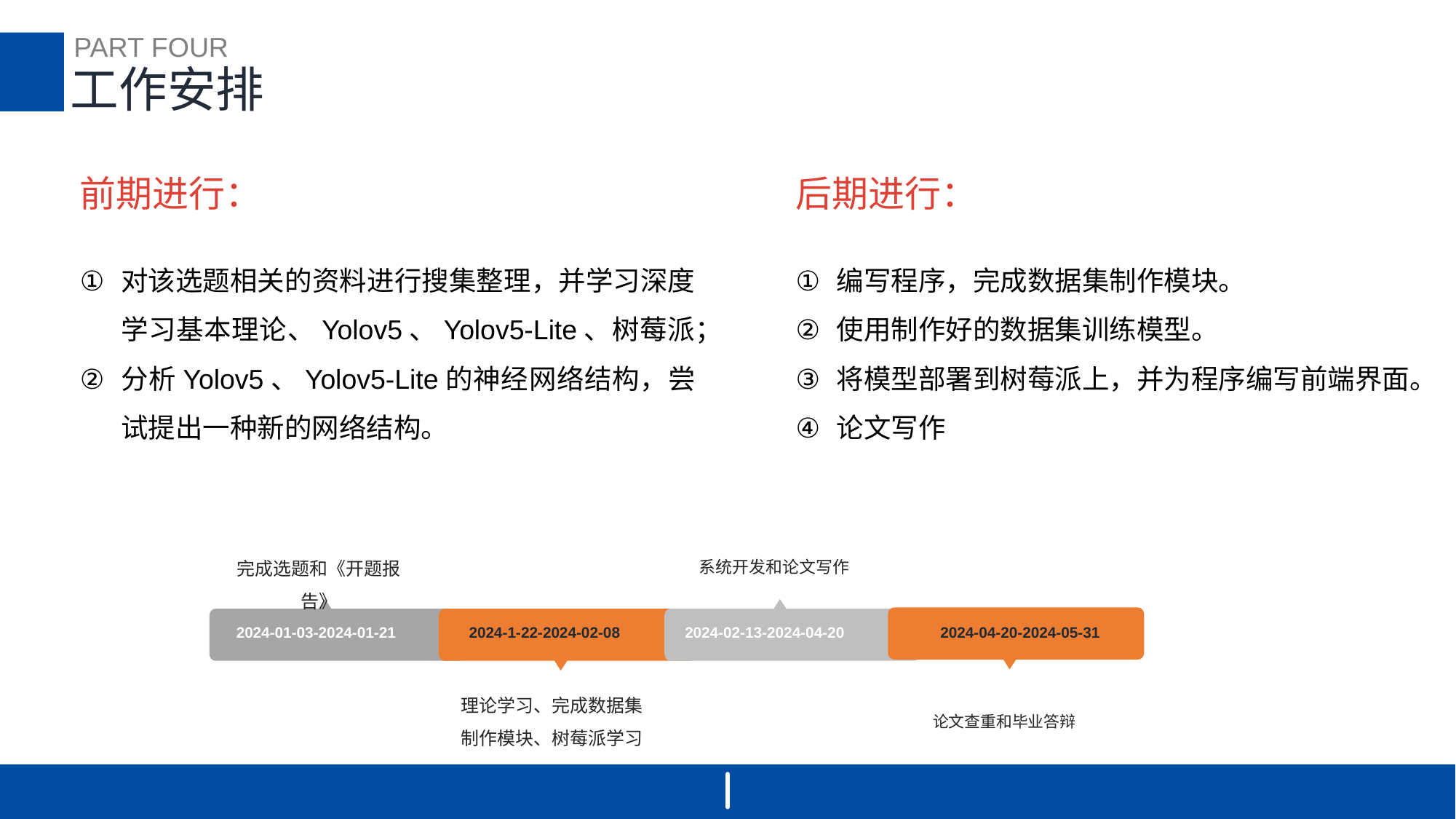

PART FOUR

工作安排
前期进行：

对该选题相关的资料进行搜集整理，并学习深度学习基本理论、Yolov5、Yolov5-Lite、树莓派；
分析Yolov5、Yolov5-Lite的神经网络结构，尝试提出一种新的网络结构。

后期进行：

编写程序，完成数据集制作模块。
使用制作好的数据集训练模型。
将模型部署到树莓派上，并为程序编写前端界面。
论文写作

完成选题和《开题报告》
系统开发和论文写作

2024-02-13-2024-04-20
2024-04-20-2024-05-31
2024-01-03-2024-01-21
2024-1-22-2024-02-08
理论学习、完成数据集制作模块、树莓派学习
论文查重和毕业答辩